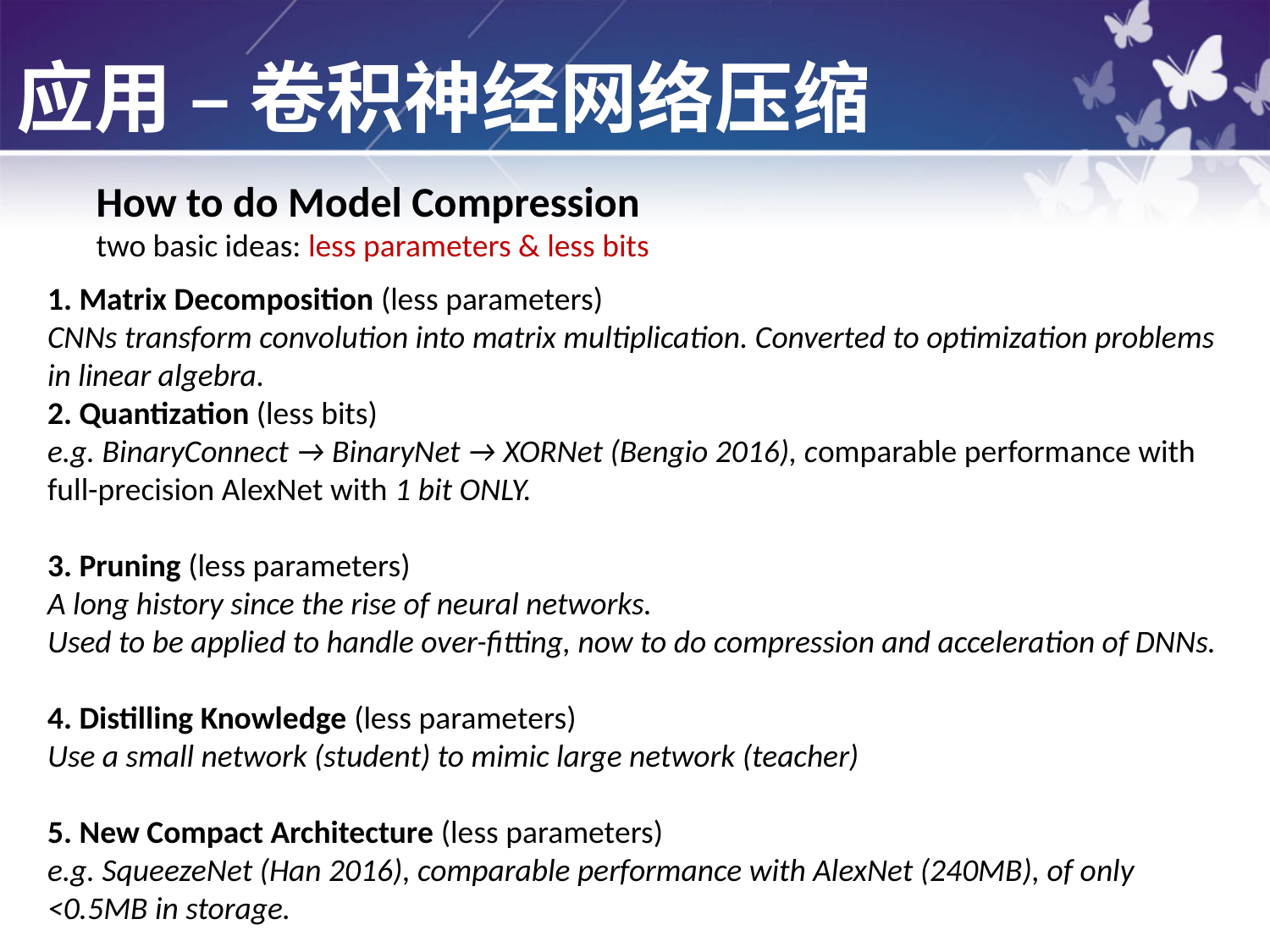

应用 – 卷积神经网络压缩
How to do Model Compression
two basic ideas: less parameters & less bits
1. Matrix Decomposition (less parameters)
CNNs transform convolution into matrix multiplication. Converted to optimization problems in linear algebra.
2. Quantization (less bits)
e.g. BinaryConnect → BinaryNet → XORNet (Bengio 2016), comparable performance with full-precision AlexNet with 1 bit ONLY.

3. Pruning (less parameters)
A long history since the rise of neural networks.
Used to be applied to handle over-fitting, now to do compression and acceleration of DNNs.

4. Distilling Knowledge (less parameters)
Use a small network (student) to mimic large network (teacher)

5. New Compact Architecture (less parameters)
e.g. SqueezeNet (Han 2016), comparable performance with AlexNet (240MB), of only <0.5MB in storage.